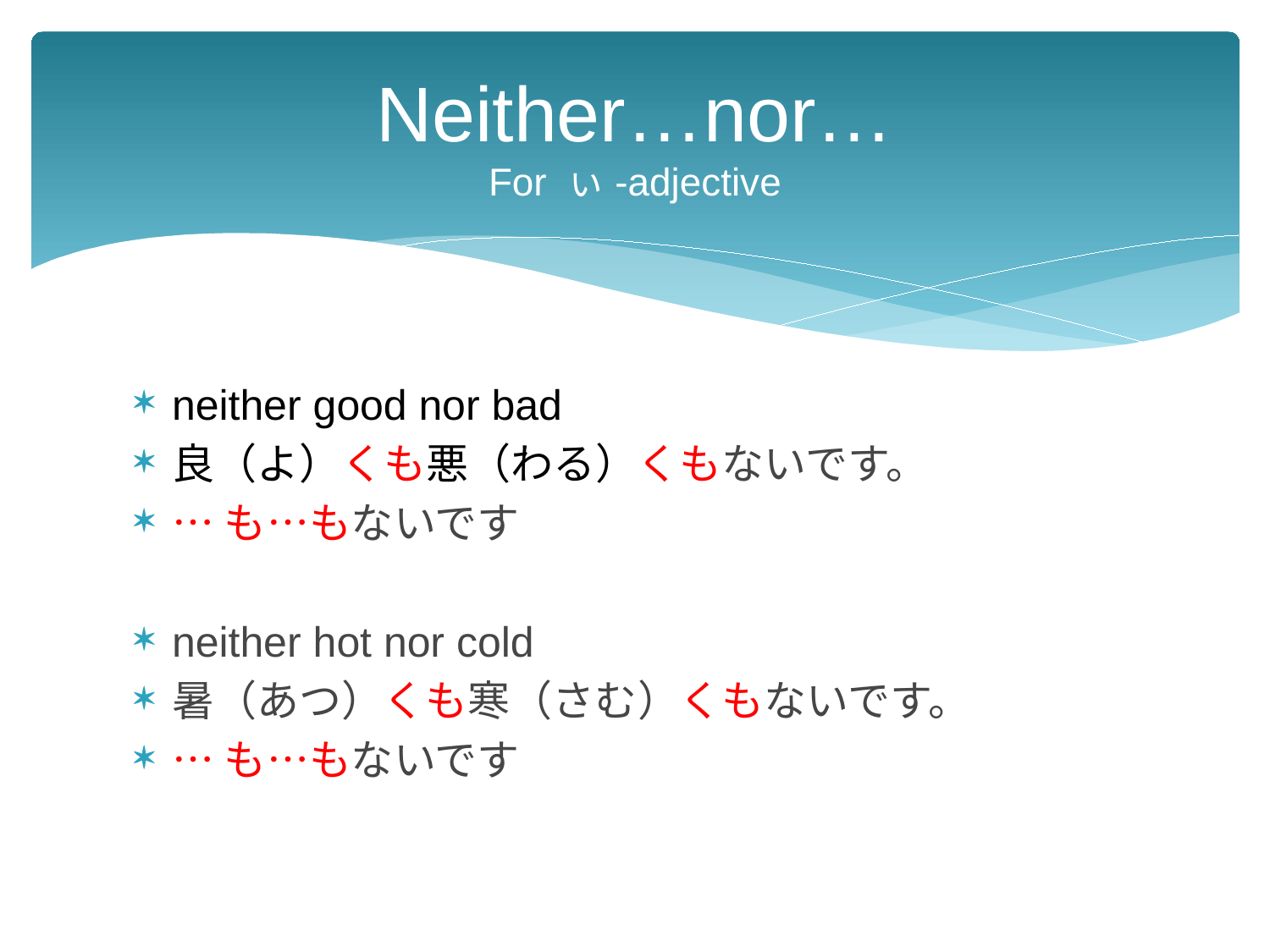

# Neither…nor… For ぃ-adjective
neither good nor bad
良（よ）くも悪（わる）くもないです。
…も…もないです

neither hot nor cold
暑（あつ）くも寒（さむ）くもないです。
…も…もないです